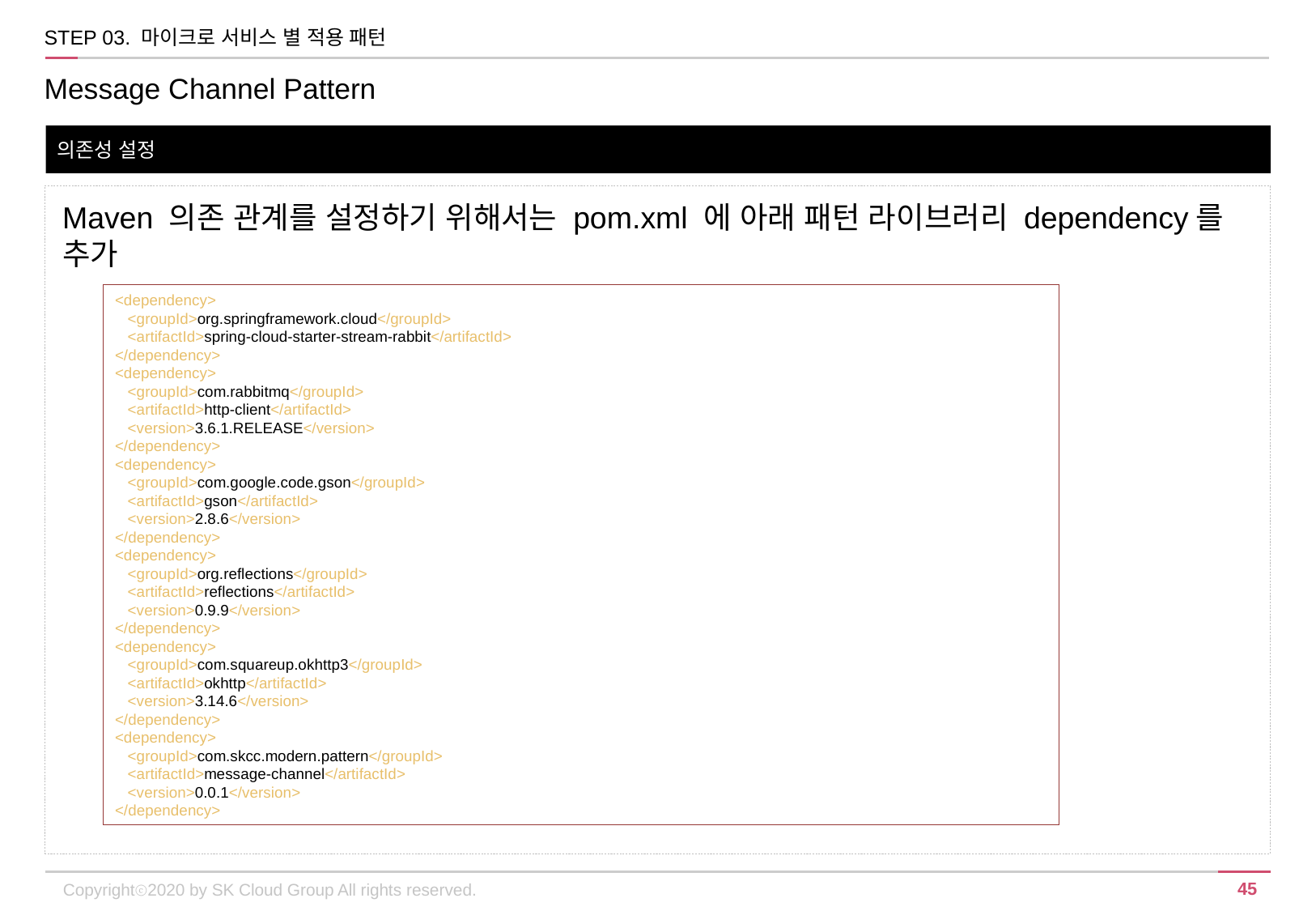

STEP 03. 마이크로 서비스 별 적용 패턴
Message Channel Pattern
의존성 설정
Maven 의존 관계를 설정하기 위해서는 pom.xml 에 아래 패턴 라이브러리 dependency를 추가
<dependency>
   <groupId>org.springframework.cloud</groupId>
   <artifactId>spring-cloud-starter-stream-rabbit</artifactId>
</dependency>
<dependency>
   <groupId>com.rabbitmq</groupId>
   <artifactId>http-client</artifactId>
   <version>3.6.1.RELEASE</version>
</dependency>
<dependency>
   <groupId>com.google.code.gson</groupId>
   <artifactId>gson</artifactId>
   <version>2.8.6</version>
</dependency>
<dependency>
   <groupId>org.reflections</groupId>
   <artifactId>reflections</artifactId>
   <version>0.9.9</version>
</dependency>
<dependency>
   <groupId>com.squareup.okhttp3</groupId>
   <artifactId>okhttp</artifactId>
   <version>3.14.6</version>
</dependency>
<dependency>
   <groupId>com.skcc.modern.pattern</groupId>
   <artifactId>message-channel</artifactId>
   <version>0.0.1</version>
</dependency>
Copyrightⓒ2020 by SK Cloud Group All rights reserved.